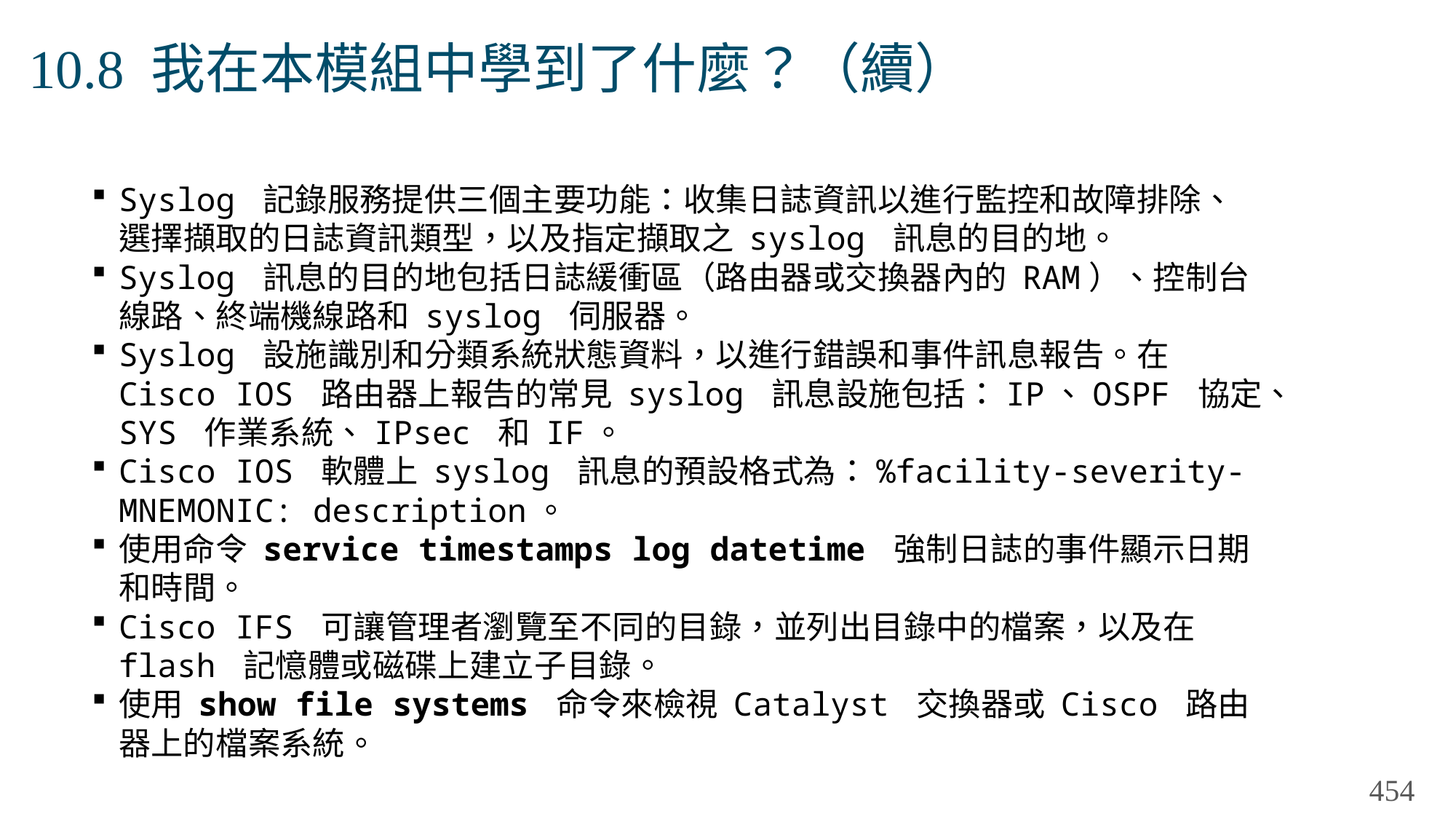

# 10.8 我在本模組中學到了什麼？（續）
Syslog 記錄服務提供三個主要功能：收集日誌資訊以進行監控和故障排除、選擇擷取的日誌資訊類型，以及指定擷取之 syslog 訊息的目的地。
Syslog 訊息的目的地包括日誌緩衝區（路由器或交換器內的 RAM）、控制台線路、終端機線路和 syslog 伺服器。
Syslog 設施識別和分類系統狀態資料，以進行錯誤和事件訊息報告。在 Cisco IOS 路由器上報告的常見 syslog 訊息設施包括：IP、OSPF 協定、SYS 作業系統、IPsec 和 IF。
Cisco IOS 軟體上 syslog 訊息的預設格式為：%facility-severity-MNEMONIC: description。
使用命令 service timestamps log datetime 強制日誌的事件顯示日期和時間。
Cisco IFS 可讓管理者瀏覽至不同的目錄，並列出目錄中的檔案，以及在 flash 記憶體或磁碟上建立子目錄。
使用 show file systems 命令來檢視 Catalyst 交換器或 Cisco 路由器上的檔案系統。
454